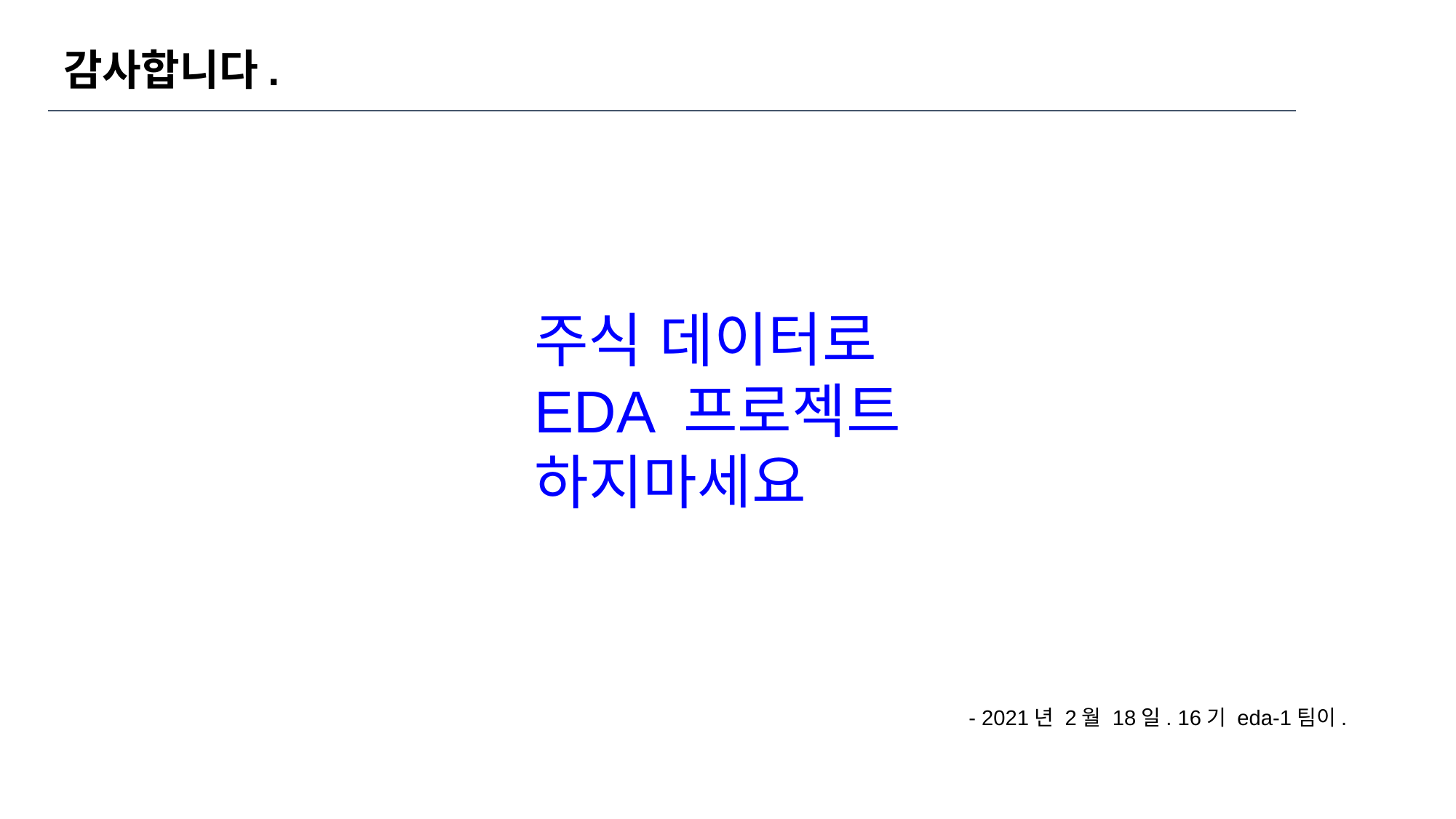

# 감사합니다.
주식 데이터로
EDA 프로젝트
하지마세요
- 2021년 2월 18일. 16기 eda-1팀이.